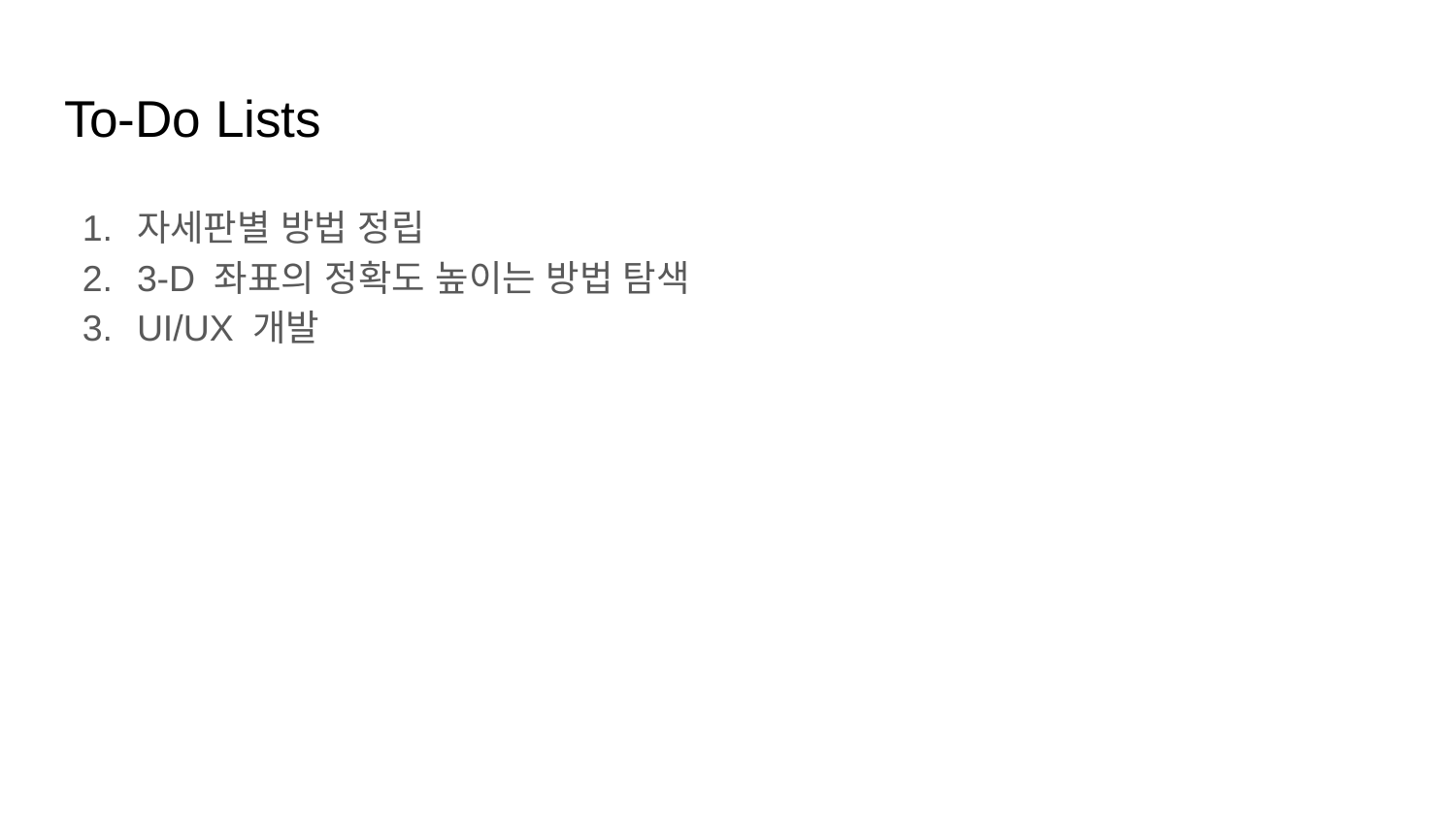

# To-Do Lists
자세판별 방법 정립
3-D 좌표의 정확도 높이는 방법 탐색
UI/UX 개발